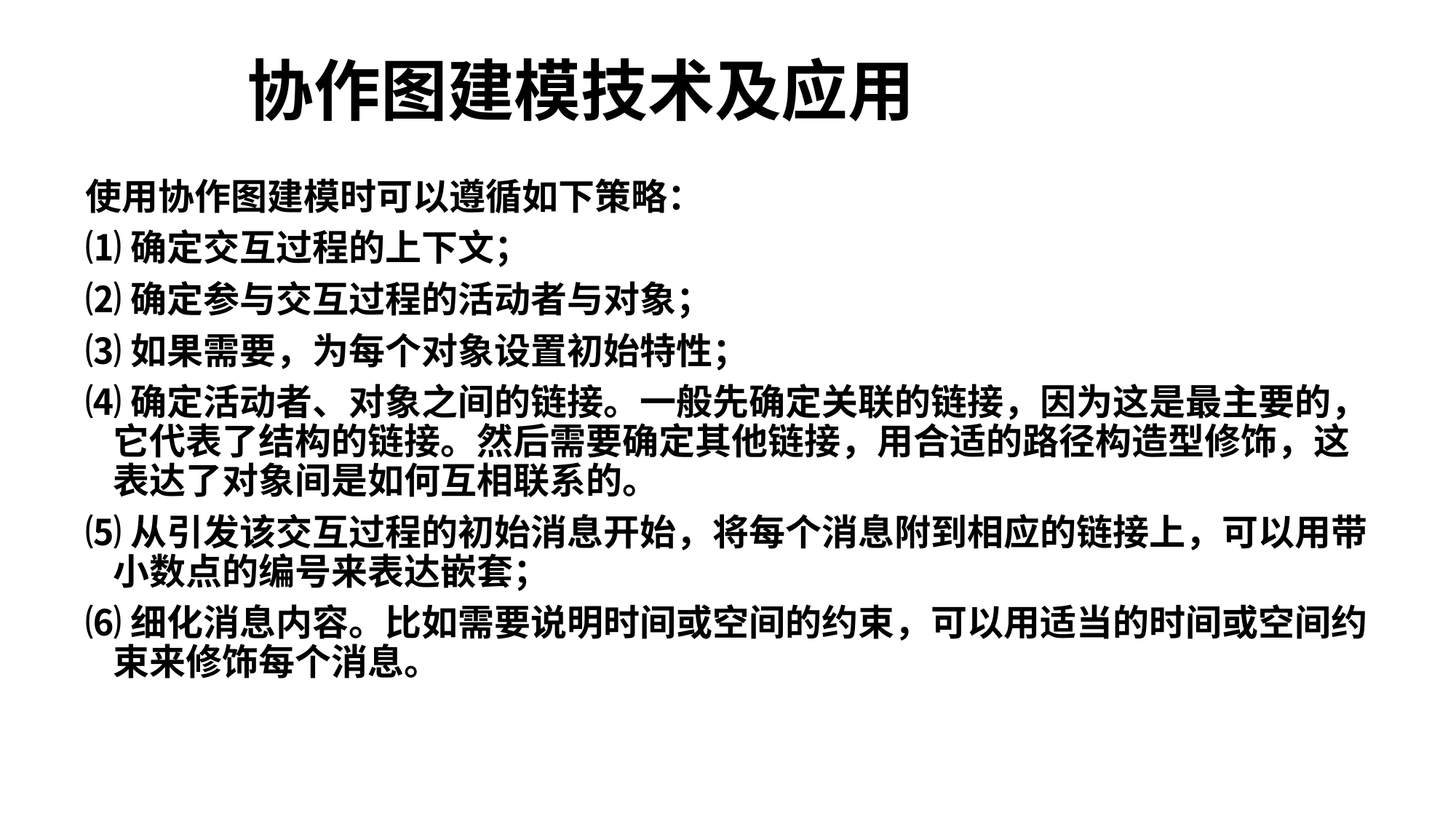

# 协作图建模技术及应用
使用协作图建模时可以遵循如下策略：
⑴确定交互过程的上下文；
⑵确定参与交互过程的活动者与对象；
⑶如果需要，为每个对象设置初始特性；
⑷确定活动者、对象之间的链接。一般先确定关联的链接，因为这是最主要的，它代表了结构的链接。然后需要确定其他链接，用合适的路径构造型修饰，这表达了对象间是如何互相联系的。
⑸从引发该交互过程的初始消息开始，将每个消息附到相应的链接上，可以用带小数点的编号来表达嵌套；
⑹细化消息内容。比如需要说明时间或空间的约束，可以用适当的时间或空间约束来修饰每个消息。